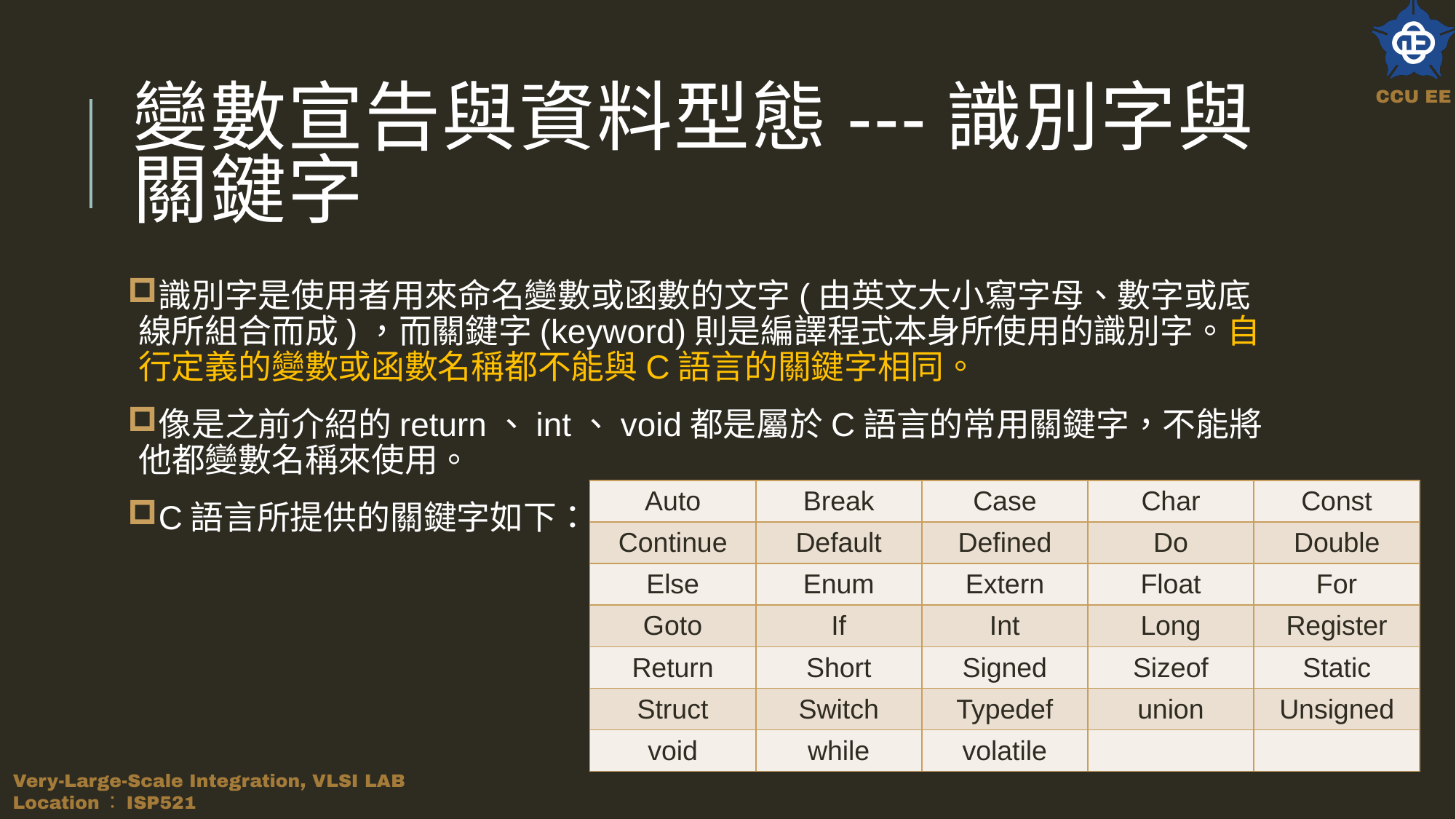

# 變數宣告與資料型態---識別字與關鍵字
識別字是使用者用來命名變數或函數的文字(由英文大小寫字母、數字或底線所組合而成)，而關鍵字(keyword)則是編譯程式本身所使用的識別字。自行定義的變數或函數名稱都不能與C語言的關鍵字相同。
像是之前介紹的return、int、void都是屬於C語言的常用關鍵字，不能將他都變數名稱來使用。
C語言所提供的關鍵字如下：
| Auto | Break | Case | Char | Const |
| --- | --- | --- | --- | --- |
| Continue | Default | Defined | Do | Double |
| Else | Enum | Extern | Float | For |
| Goto | If | Int | Long | Register |
| Return | Short | Signed | Sizeof | Static |
| Struct | Switch | Typedef | union | Unsigned |
| void | while | volatile |  |  |